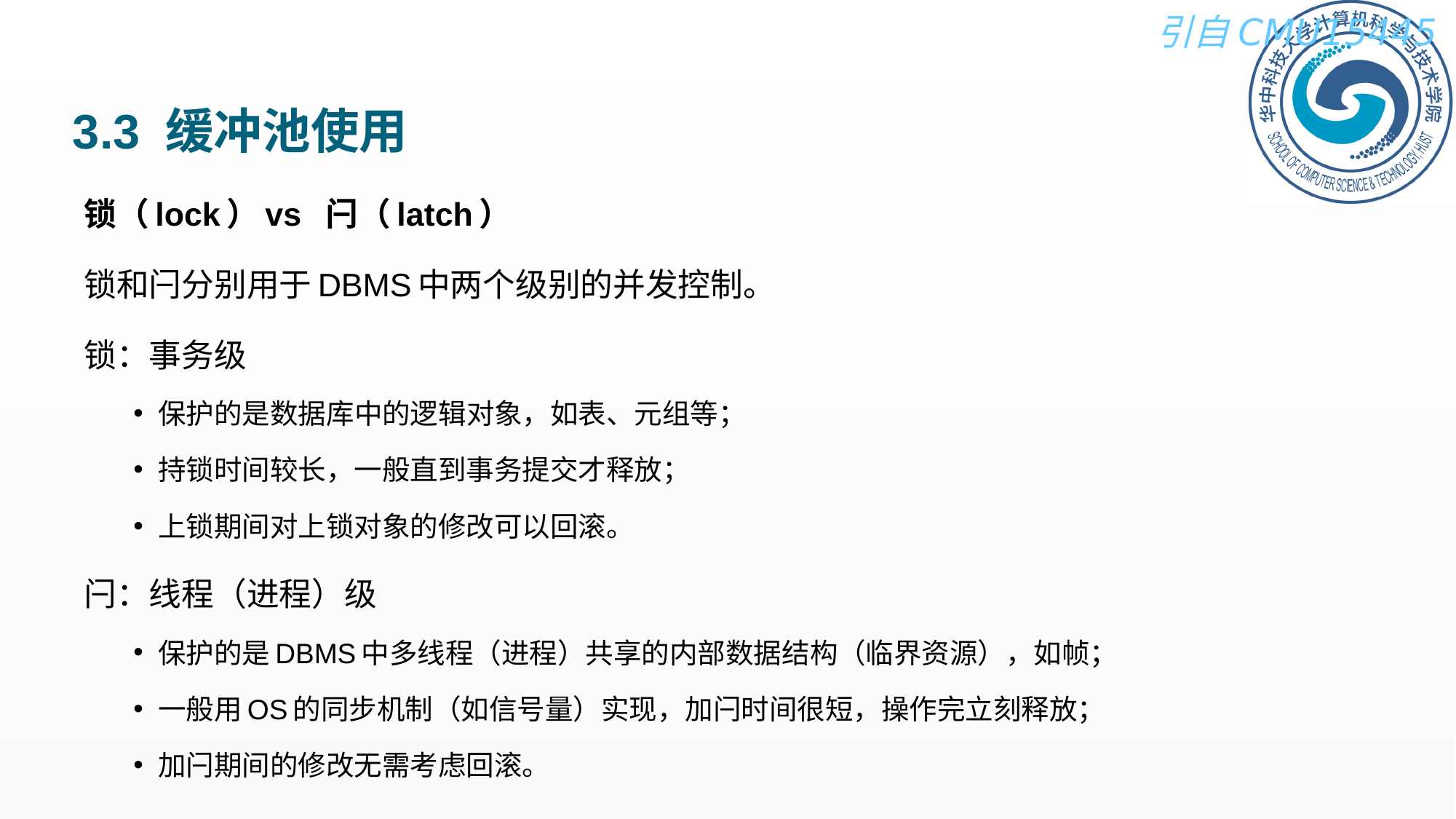

3.3 缓冲池使用
锁（lock）vs  闩（latch）
锁和闩分别用于DBMS中两个级别的并发控制。
锁：事务级
保护的是数据库中的逻辑对象，如表、元组等；
持锁时间较长，一般直到事务提交才释放；
上锁期间对上锁对象的修改可以回滚。
闩：线程（进程）级
保护的是DBMS中多线程（进程）共享的内部数据结构（临界资源），如帧；
一般用OS的同步机制（如信号量）实现，加闩时间很短，操作完立刻释放；
加闩期间的修改无需考虑回滚。

89